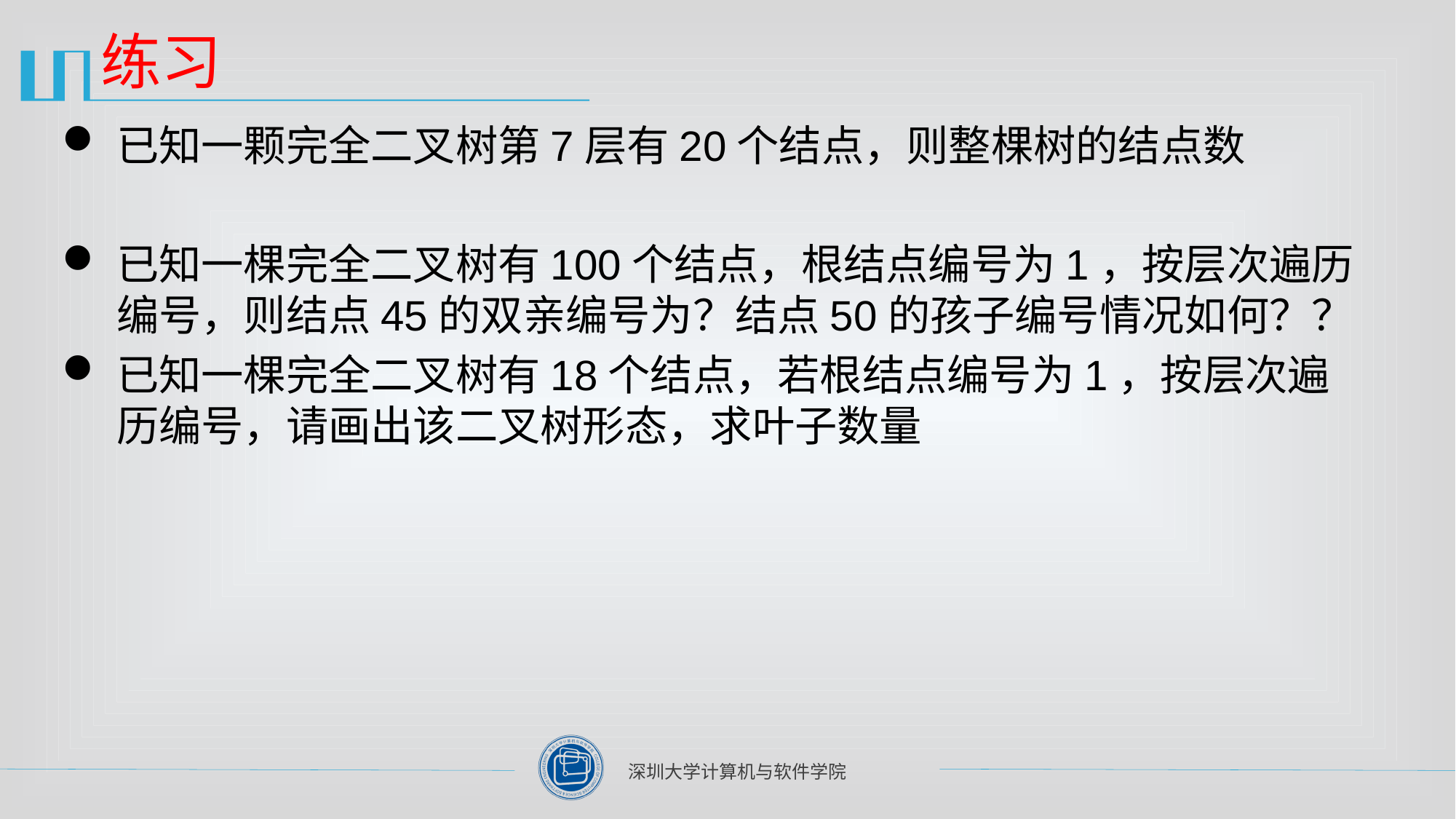

# 练习
已知一颗完全二叉树第7层有20个结点，则整棵树的结点数

已知一棵完全二叉树有100个结点，根结点编号为1，按层次遍历编号，则结点45的双亲编号为？结点50的孩子编号情况如何？？
已知一棵完全二叉树有18个结点，若根结点编号为1，按层次遍历编号，请画出该二叉树形态，求叶子数量

20